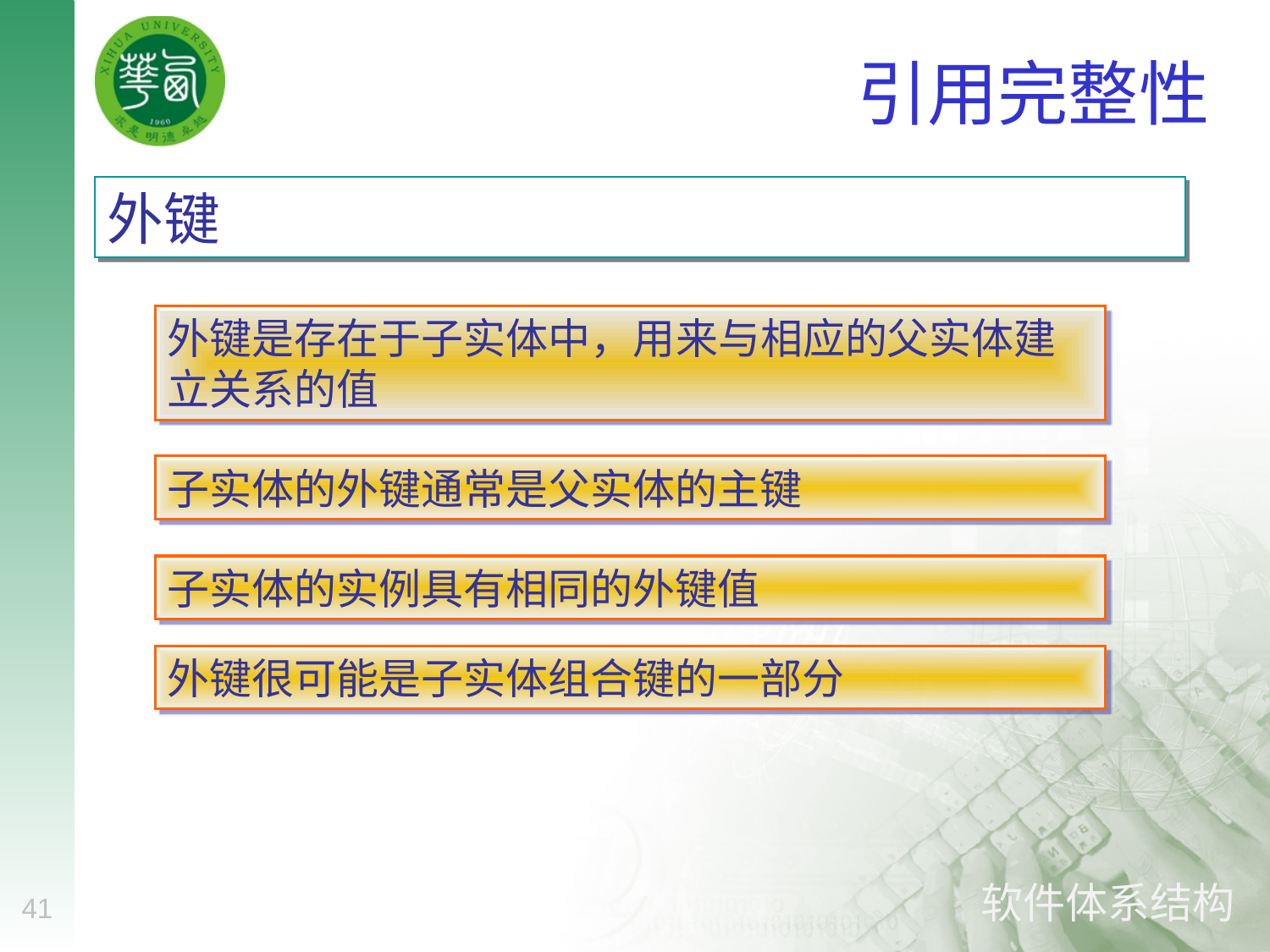

# 引用完整性
外键
外键是存在于子实体中，用来与相应的父实体建立关系的值
子实体的外键通常是父实体的主键
子实体的实例具有相同的外键值
外键很可能是子实体组合键的一部分
41